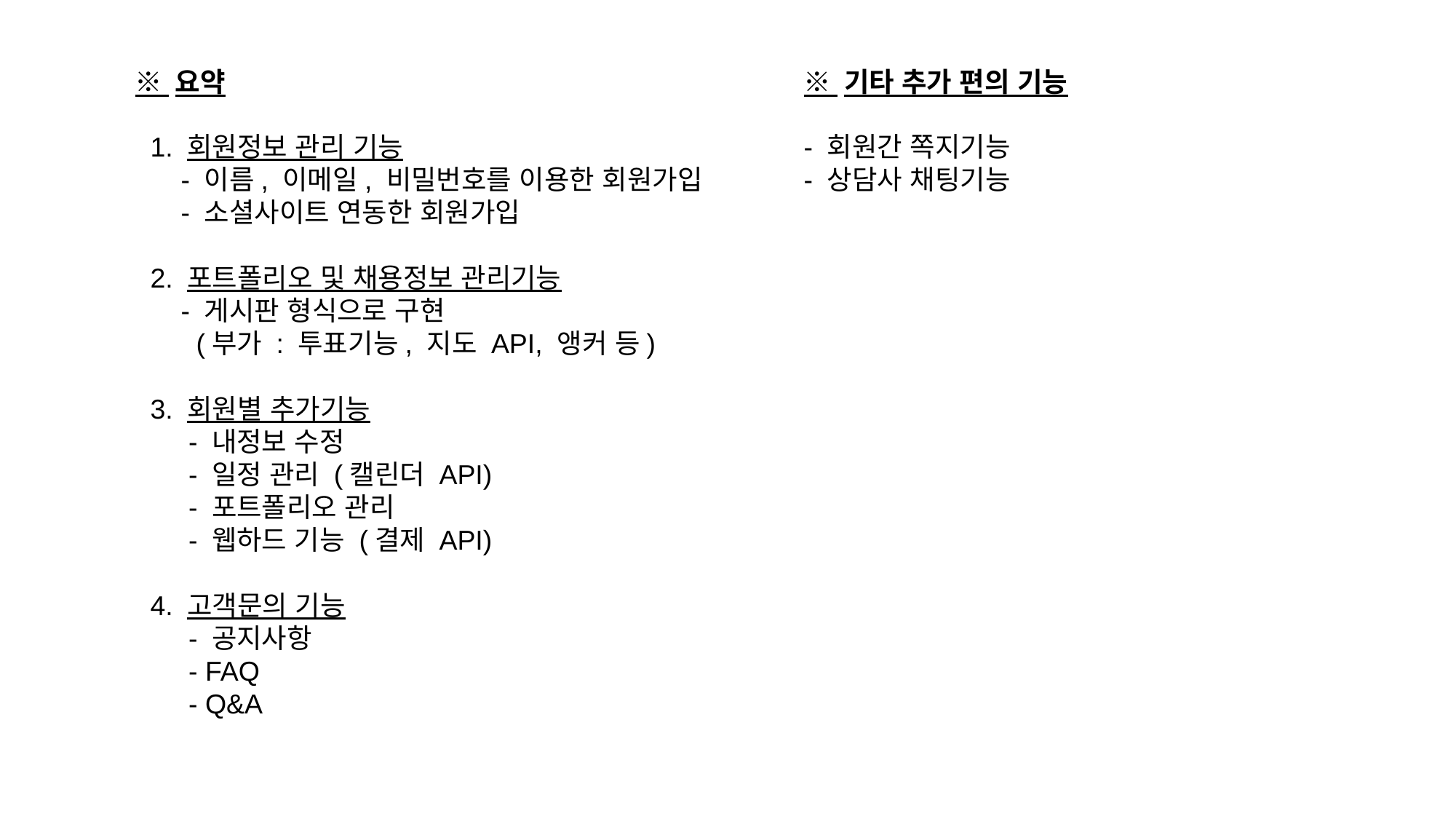

※ 요약
※ 기타 추가 편의 기능
1. 회원정보 관리 기능
    - 이름, 이메일, 비밀번호를 이용한 회원가입
    - 소셜사이트 연동한 회원가입

2. 포트폴리오 및 채용정보 관리기능
    - 게시판 형식으로 구현
      (부가 : 투표기능, 지도 API, 앵커 등)

3. 회원별 추가기능
     - 내정보 수정
     - 일정 관리 (캘린더 API)
     - 포트폴리오 관리
     - 웹하드 기능 (결제 API)

4. 고객문의 기능
     - 공지사항
     - FAQ
     - Q&A
- 회원간 쪽지기능
- 상담사 채팅기능